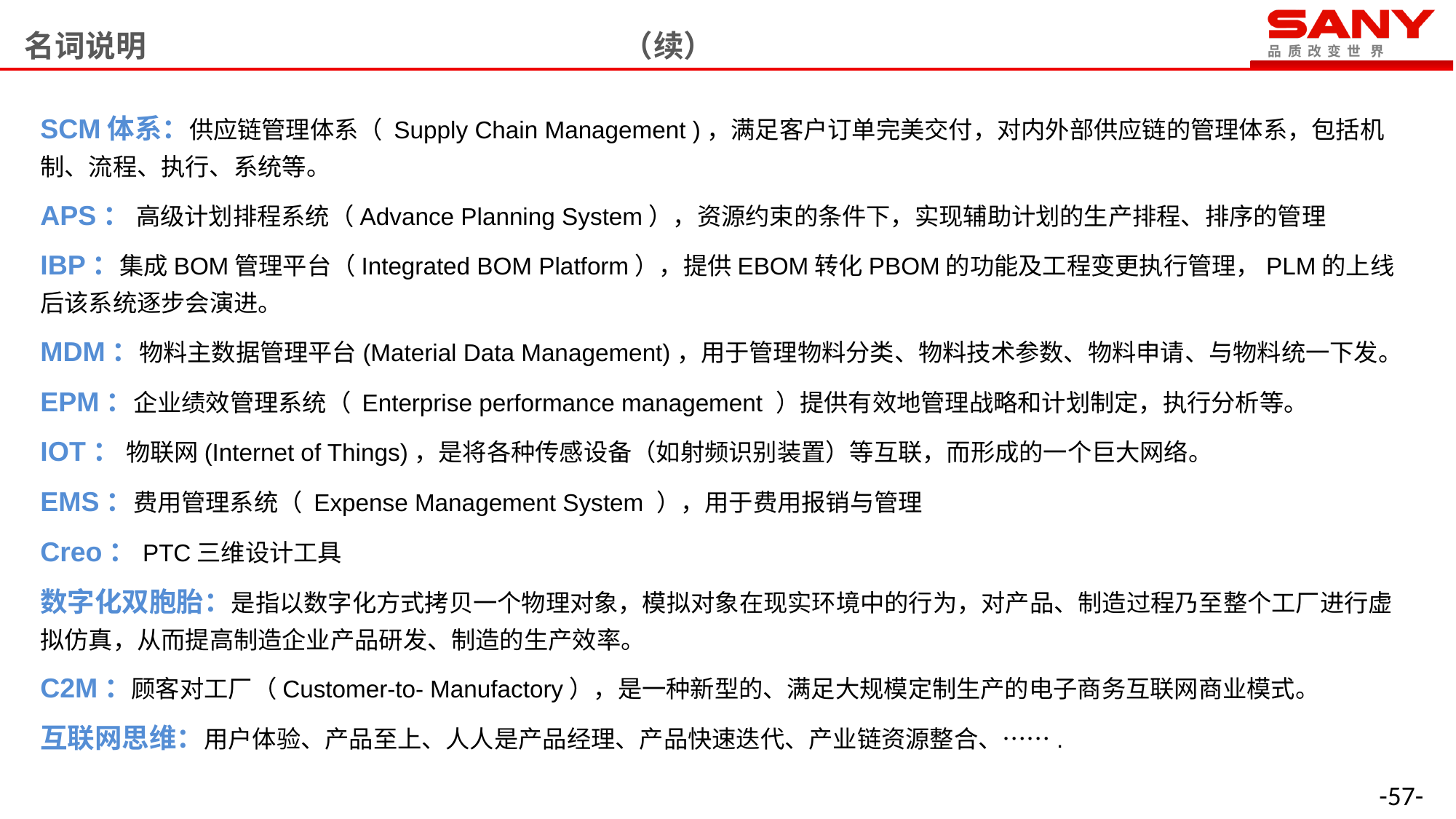

# 名词说明                                                                     （续）
SCM体系：供应链管理体系（ Supply Chain Management )，满足客户订单完美交付，对内外部供应链的管理体系，包括机制、流程、执行、系统等。
APS： 高级计划排程系统（Advance Planning System），资源约束的条件下，实现辅助计划的生产排程、排序的管理
IBP：集成BOM管理平台（Integrated BOM Platform），提供EBOM转化PBOM的功能及工程变更执行管理，PLM的上线后该系统逐步会演进。
MDM：物料主数据管理平台(Material Data Management)，用于管理物料分类、物料技术参数、物料申请、与物料统一下发。
EPM：企业绩效管理系统（ Enterprise performance management ）提供有效地管理战略和计划制定，执行分析等。
IOT： 物联网(Internet of Things)，是将各种传感设备（如射频识别装置）等互联，而形成的一个巨大网络。
EMS：费用管理系统（ Expense Management System ），用于费用报销与管理
Creo：PTC三维设计工具
数字化双胞胎：是指以数字化方式拷贝一个物理对象，模拟对象在现实环境中的行为，对产品、制造过程乃至整个工厂进行虚拟仿真，从而提高制造企业产品研发、制造的生产效率。
C2M：顾客对工厂（Customer-to- Manufactory），是一种新型的、满足大规模定制生产的电子商务互联网商业模式。
互联网思维：用户体验、产品至上、人人是产品经理、产品快速迭代、产业链资源整合、…….